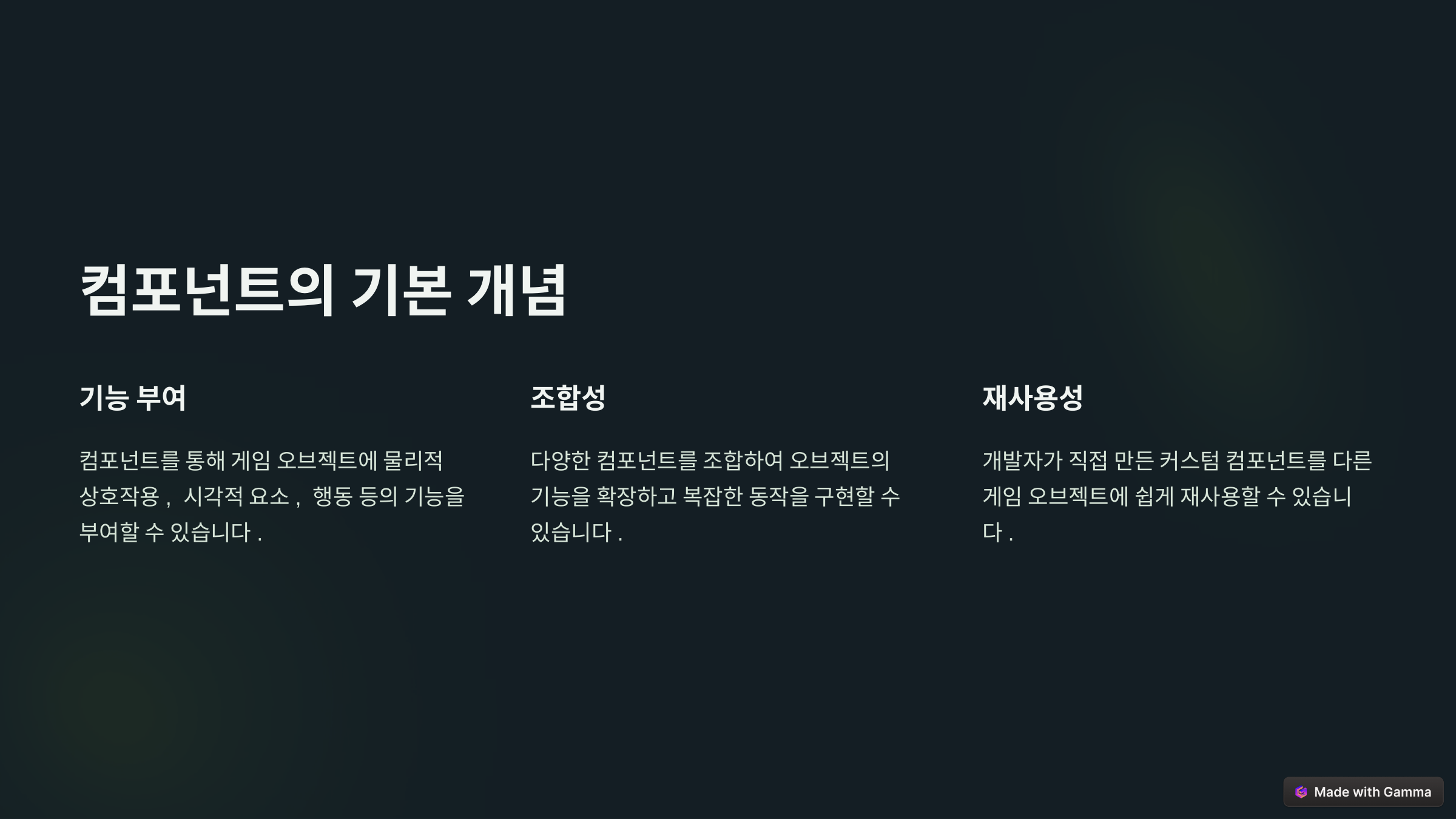

컴포넌트의 기본 개념
기능 부여
조합성
재사용성
컴포넌트를 통해 게임 오브젝트에 물리적 상호작용, 시각적 요소, 행동 등의 기능을 부여할 수 있습니다.
다양한 컴포넌트를 조합하여 오브젝트의 기능을 확장하고 복잡한 동작을 구현할 수 있습니다.
개발자가 직접 만든 커스텀 컴포넌트를 다른 게임 오브젝트에 쉽게 재사용할 수 있습니다.